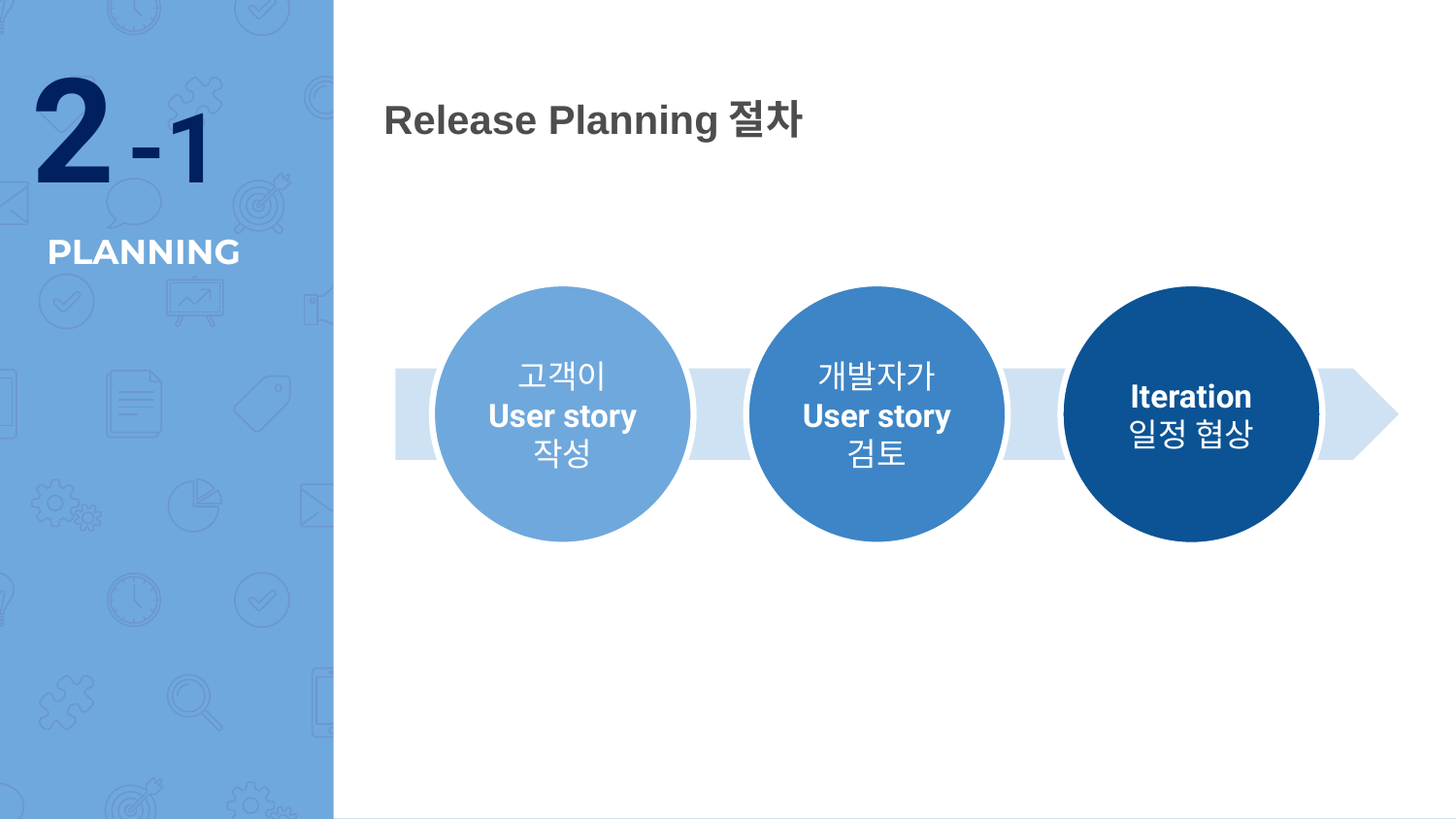

2 -1
Release Planning절차
# PLANNING
Iteration
일정 협상
고객이
User story
작성
개발자가 User story
검토